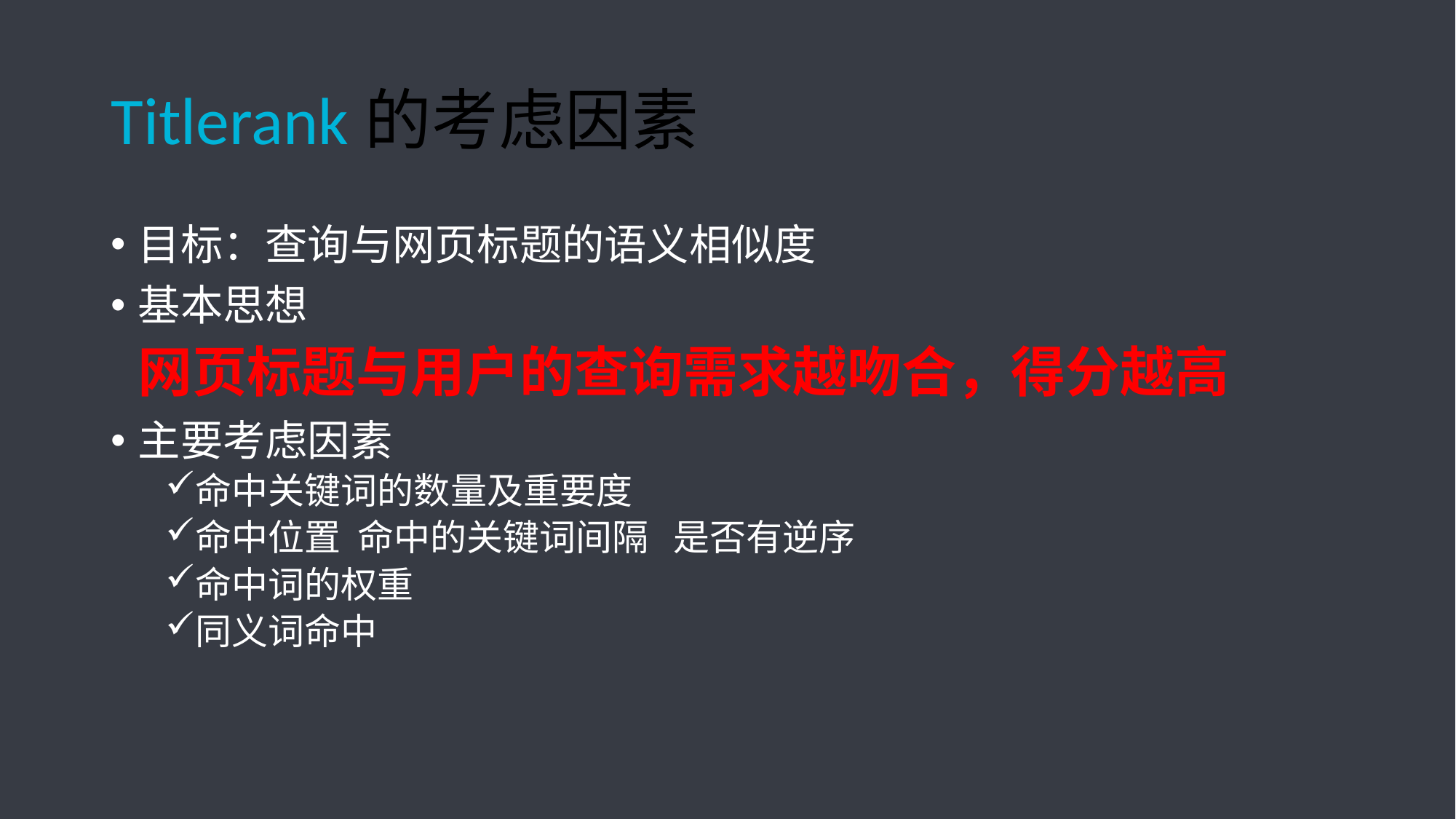

# Titlerank的考虑因素
目标：查询与网页标题的语义相似度
基本思想
	网页标题与用户的查询需求越吻合，得分越高
主要考虑因素
命中关键词的数量及重要度
命中位置  命中的关键词间隔   是否有逆序
命中词的权重
同义词命中